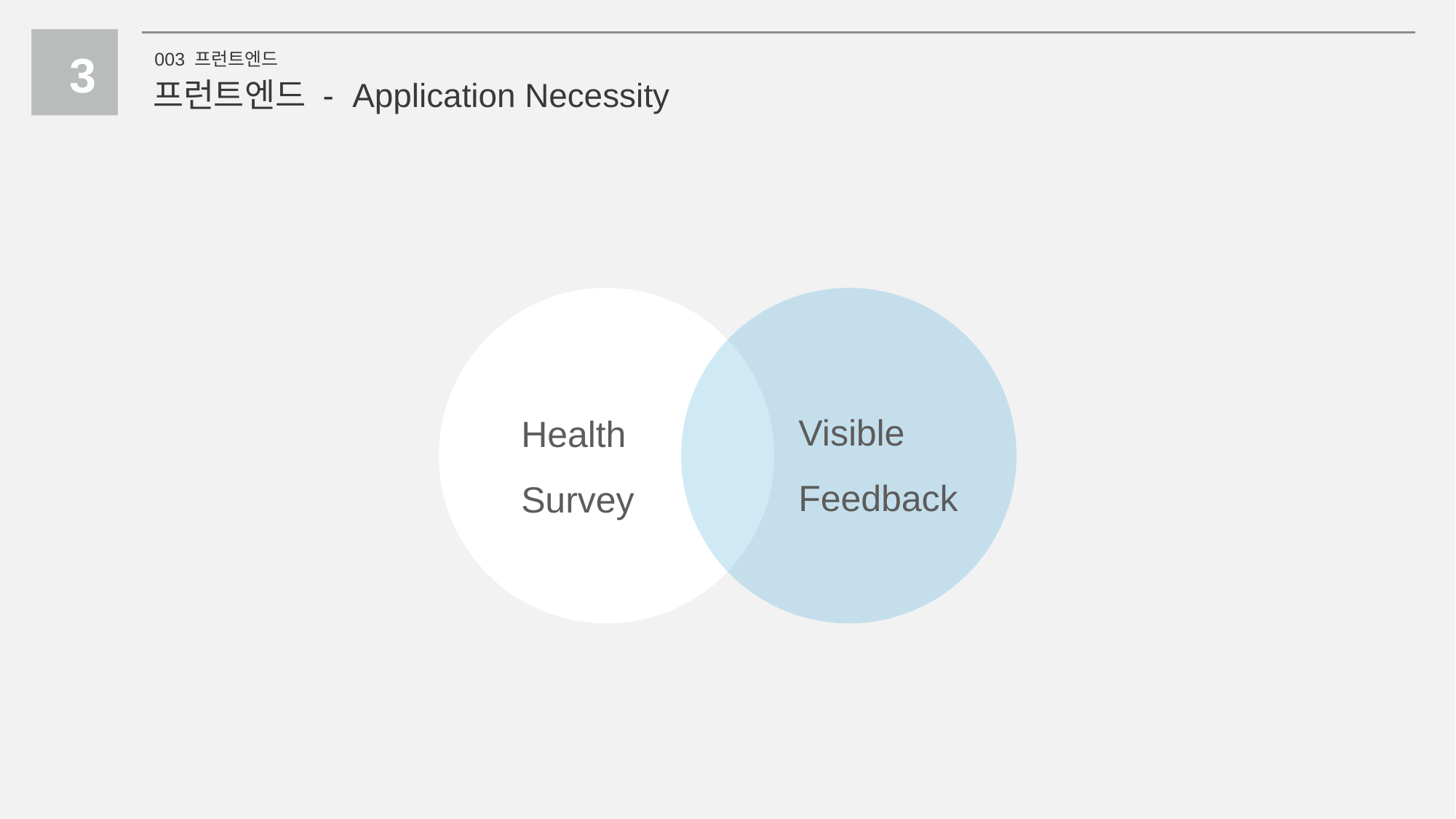

2
1
3
003 프런트엔드
프런트엔드 -  Application Necessity

Visible
Feedback
Health
Survey